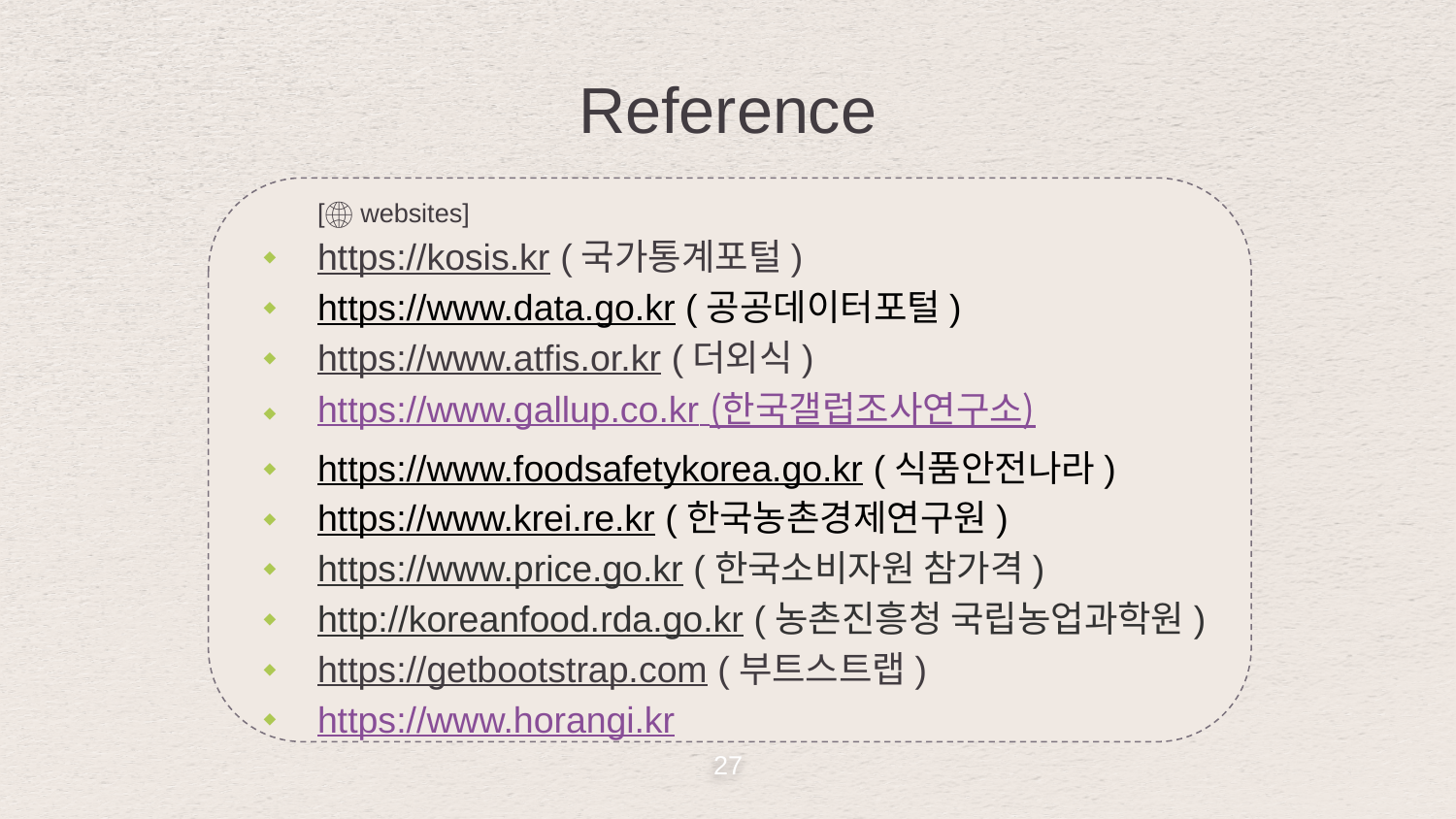

Reference

[🌐 websites]
https://kosis.kr (국가통계포털)
https://www.data.go.kr (공공데이터포털)
https://www.atfis.or.kr (더외식)
https://www.gallup.co.kr (한국갤럽조사연구소)
https://www.foodsafetykorea.go.kr (식품안전나라)
https://www.krei.re.kr (한국농촌경제연구원)
https://www.price.go.kr (한국소비자원 참가격)
http://koreanfood.rda.go.kr (농촌진흥청 국립농업과학원)
https://getbootstrap.com (부트스트랩)
https://www.horangi.kr

27